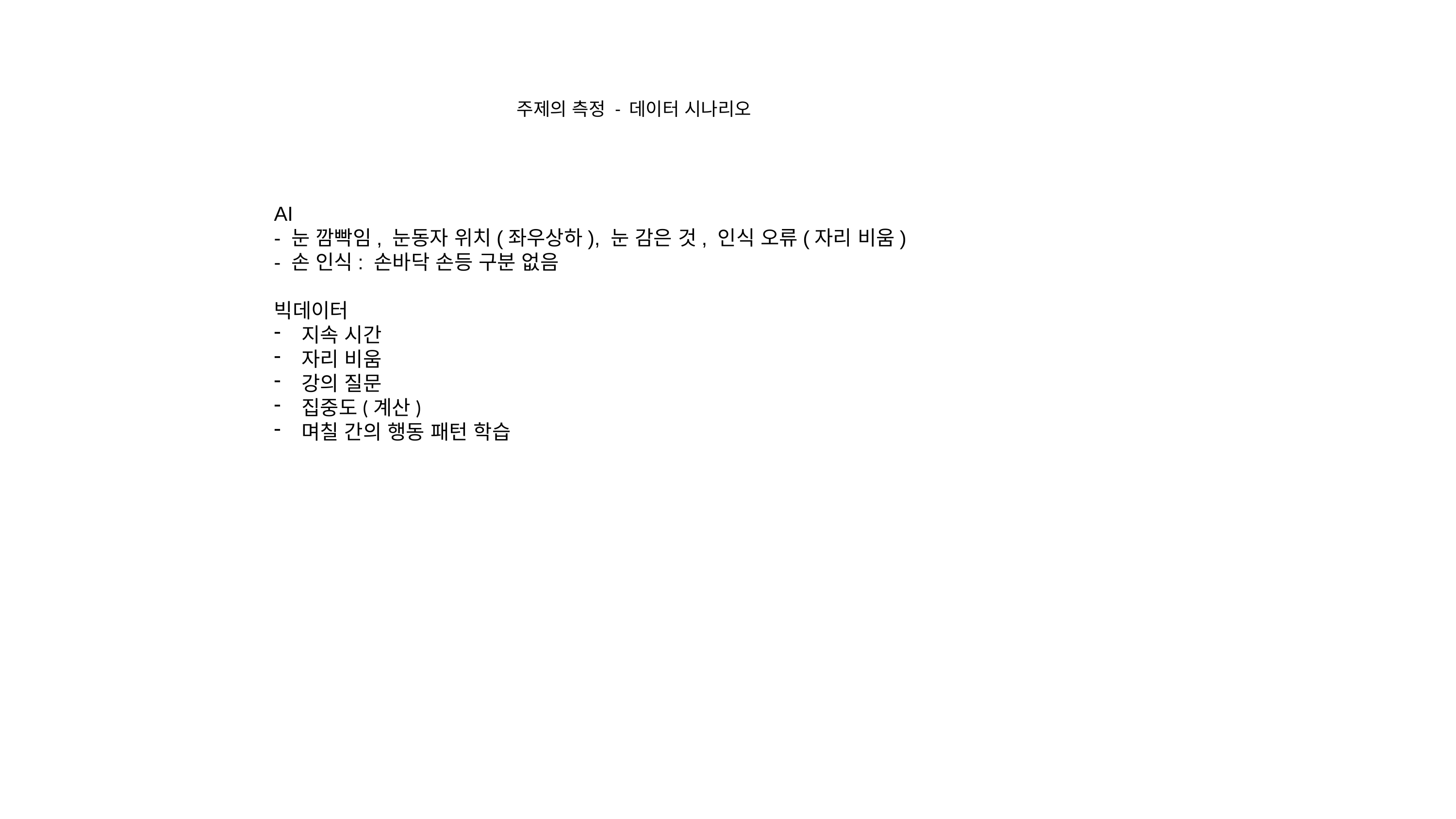

주제의 측정 - 데이터 시나리오
AI
- 눈 깜빡임, 눈동자 위치(좌우상하), 눈 감은 것, 인식 오류(자리 비움)
- 손 인식: 손바닥 손등 구분 없음

빅데이터
지속 시간
자리 비움
강의 질문
집중도(계산)
며칠 간의 행동 패턴 학습